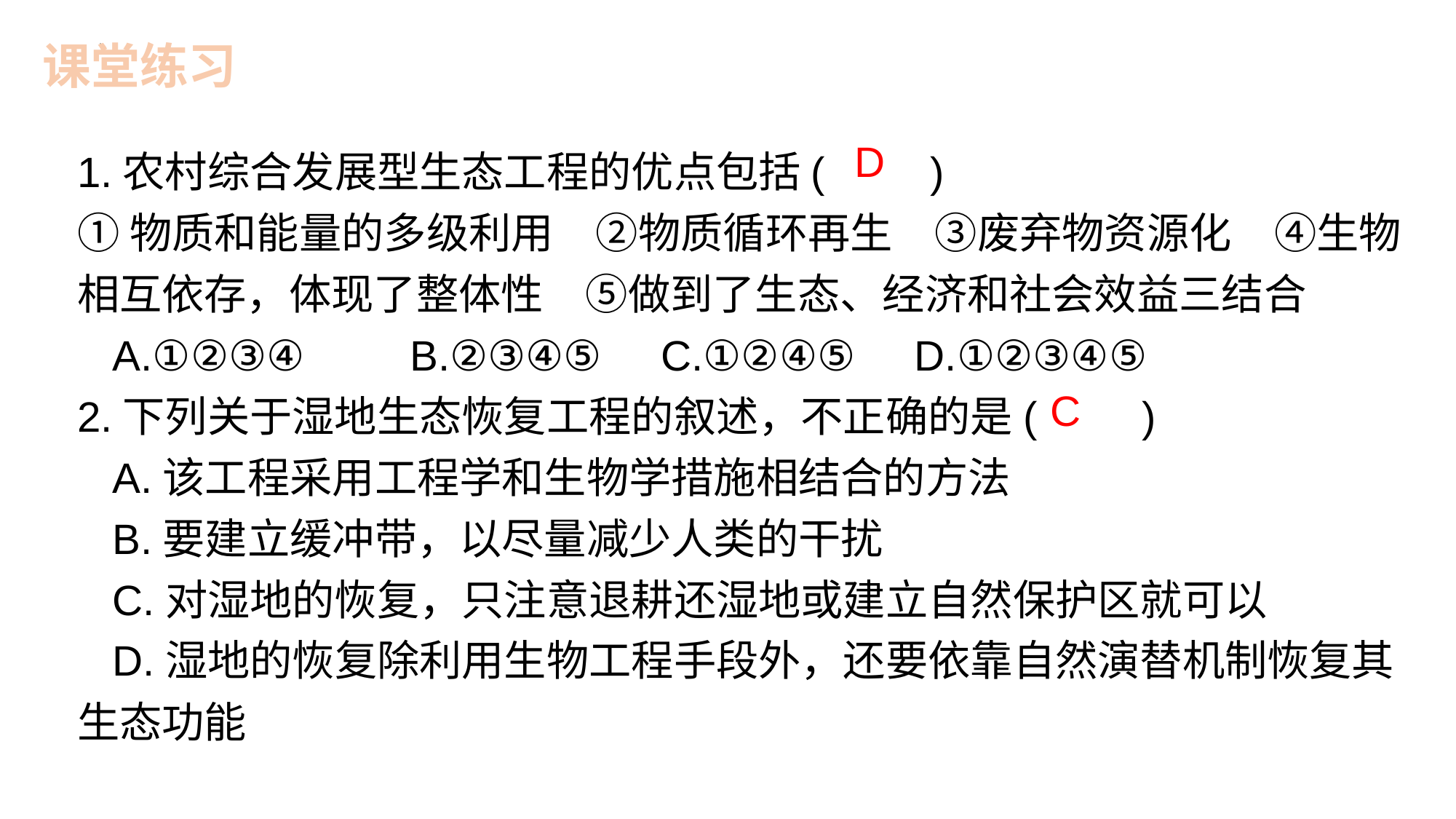

课堂练习
1.农村综合发展型生态工程的优点包括(　　)
①物质和能量的多级利用　②物质循环再生　③废弃物资源化　④生物相互依存，体现了整体性　⑤做到了生态、经济和社会效益三结合
   A.①②③④　　B.②③④⑤     C.①②④⑤     D.①②③④⑤
2.下列关于湿地生态恢复工程的叙述，不正确的是(　　)
   A.该工程采用工程学和生物学措施相结合的方法
   B.要建立缓冲带，以尽量减少人类的干扰
   C.对湿地的恢复，只注意退耕还湿地或建立自然保护区就可以
   D.湿地的恢复除利用生物工程手段外，还要依靠自然演替机制恢复其生态功能
D
C